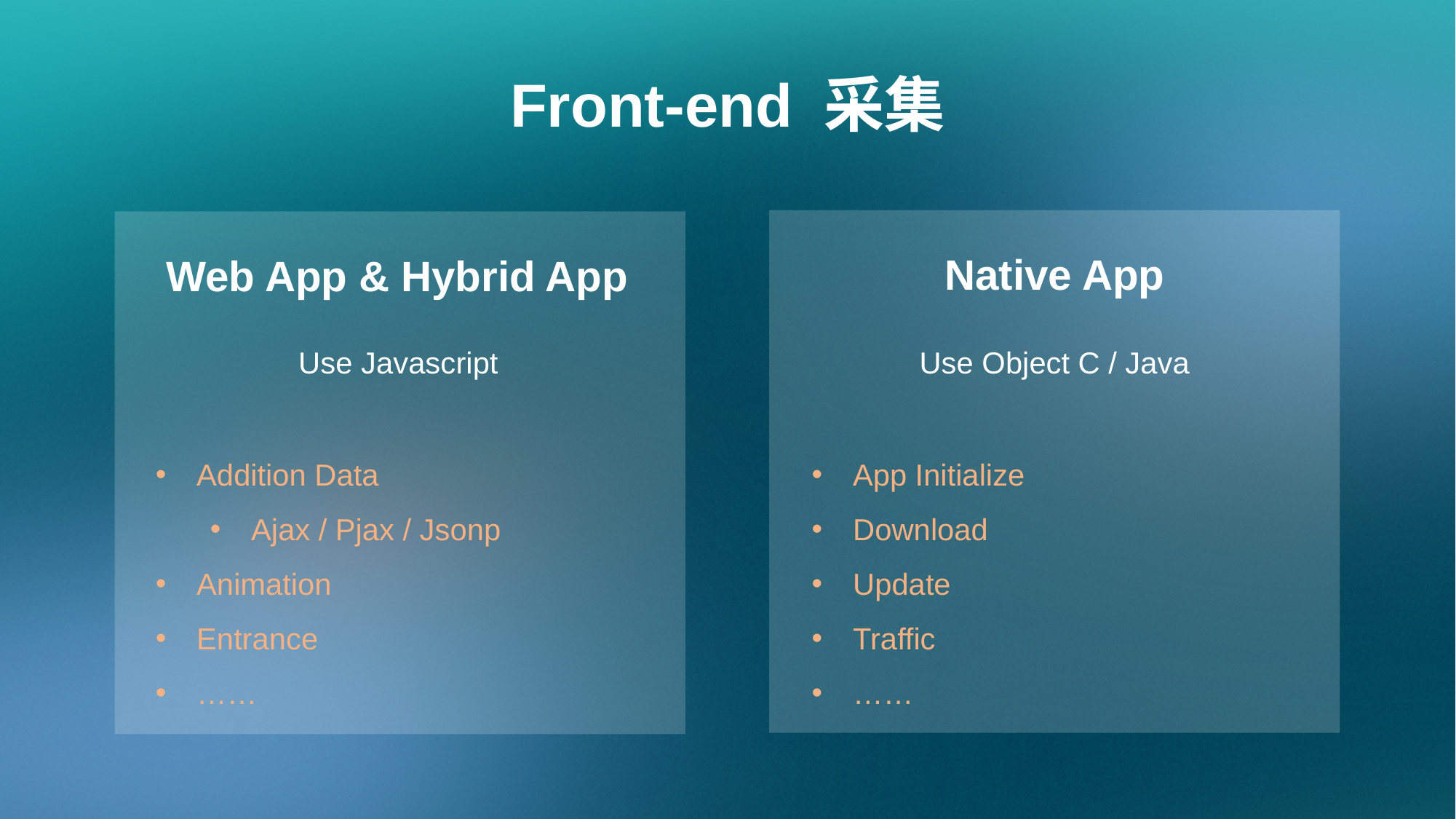

Front-end 采集

Native App
Web App & Hybrid App
Use Javascript
Use Object C / Java
App Initialize
Download
Update
Traffic
……
Addition Data
Ajax / Pjax / Jsonp
Animation
Entrance
……